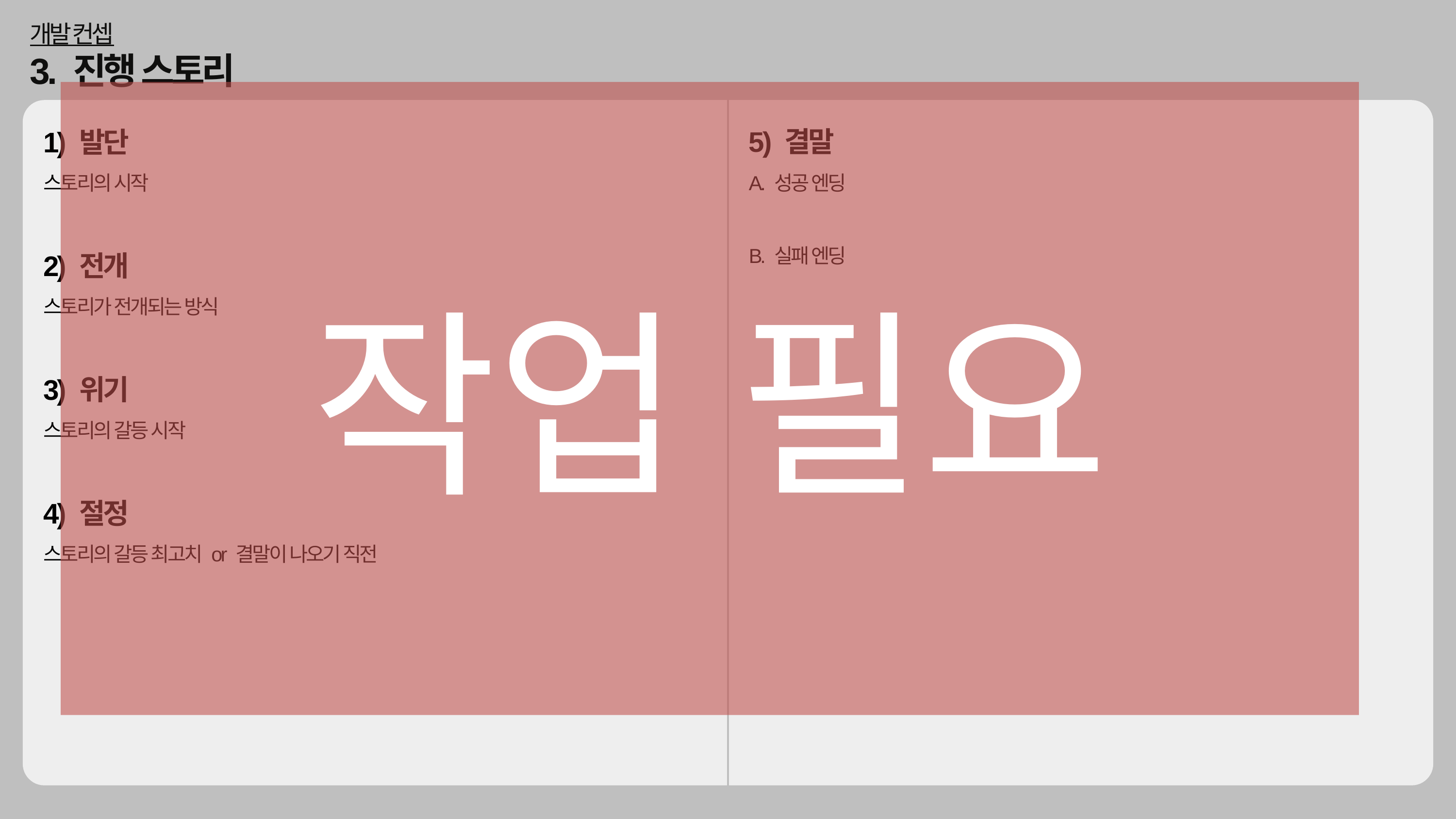

개발 컨셉
3. 진행 스토리
작업 필요

5) 결말
A. 성공 엔딩

B. 실패 엔딩

1) 발단
스토리의 시작

2) 전개
스토리가 전개되는 방식

3) 위기
스토리의 갈등 시작

4) 절정
스토리의 갈등 최고치 or 결말이 나오기 직전